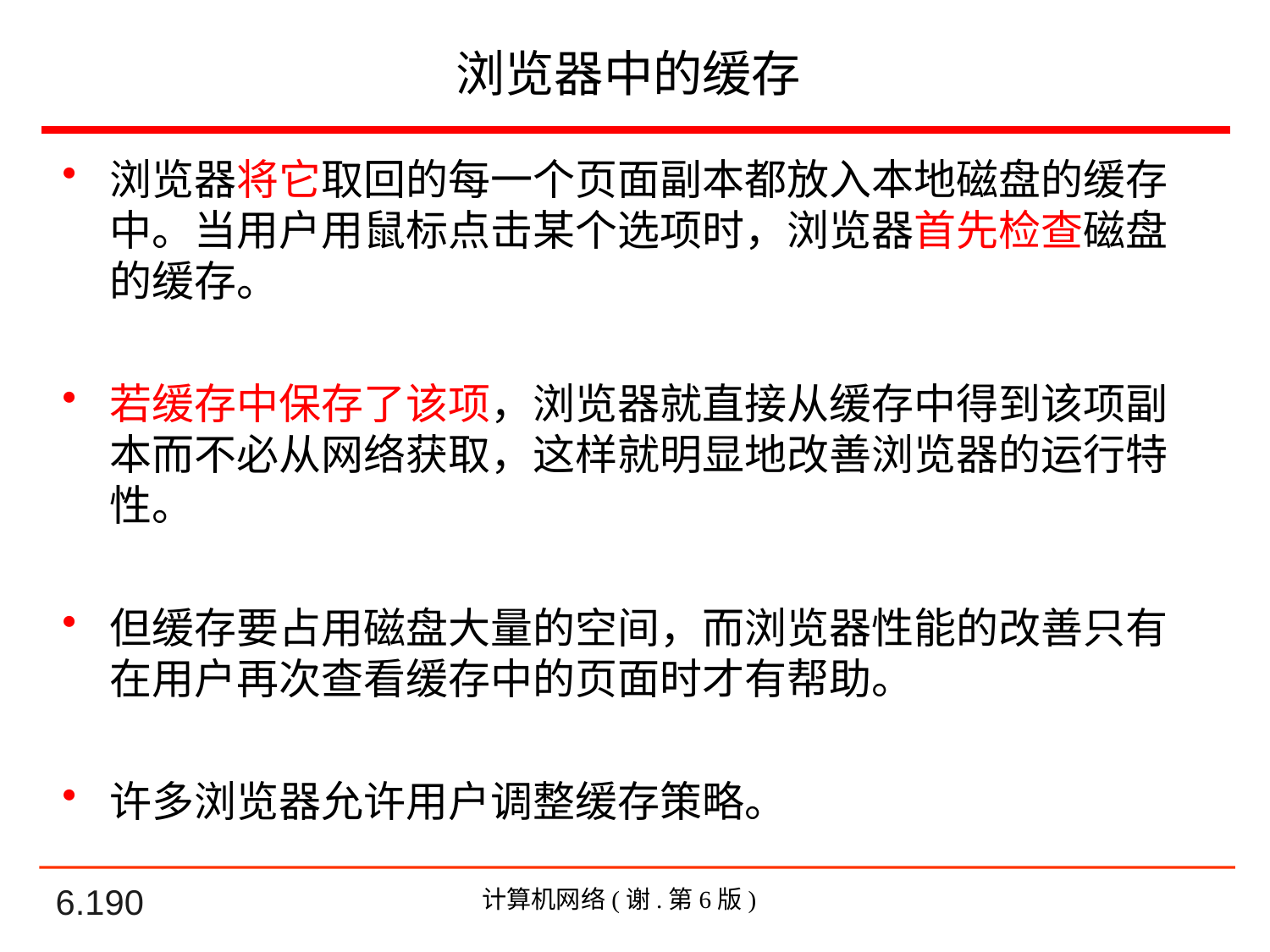

# 浏览器中的缓存
浏览器将它取回的每一个页面副本都放入本地磁盘的缓存中。当用户用鼠标点击某个选项时，浏览器首先检查磁盘的缓存。

若缓存中保存了该项，浏览器就直接从缓存中得到该项副本而不必从网络获取，这样就明显地改善浏览器的运行特性。

但缓存要占用磁盘大量的空间，而浏览器性能的改善只有在用户再次查看缓存中的页面时才有帮助。

许多浏览器允许用户调整缓存策略。